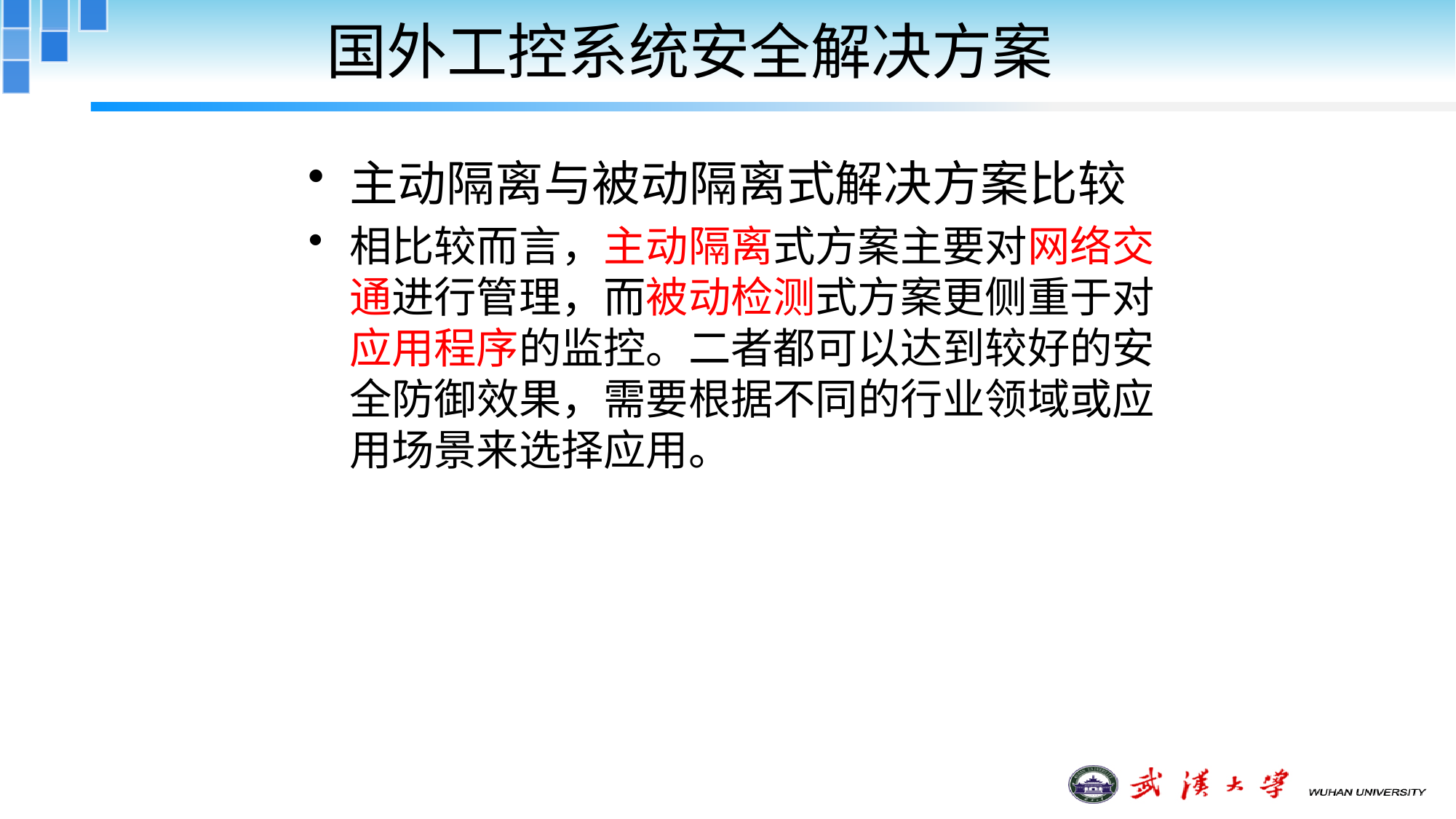

# 国外工控系统安全解决方案
主动隔离与被动隔离式解决方案比较
相比较而言，主动隔离式方案主要对网络交通进行管理，而被动检测式方案更侧重于对应用程序的监控。二者都可以达到较好的安全防御效果，需要根据不同的行业领域或应用场景来选择应用。